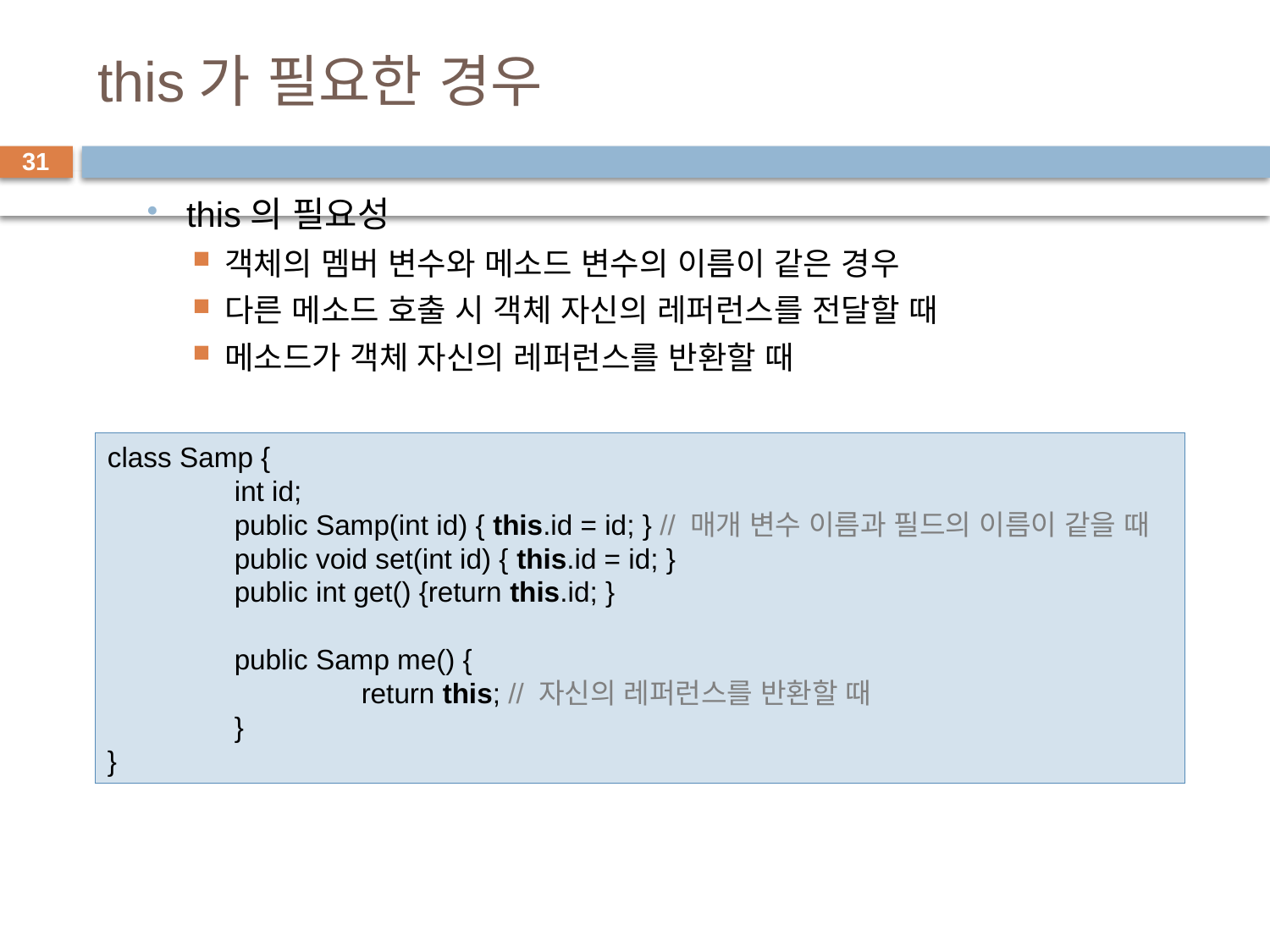

# this가 필요한 경우
31
this의 필요성
객체의 멤버 변수와 메소드 변수의 이름이 같은 경우
다른 메소드 호출 시 객체 자신의 레퍼런스를 전달할 때
메소드가 객체 자신의 레퍼런스를 반환할 때

class Samp {
	int id;
	public Samp(int id) { this.id = id; } // 매개 변수 이름과 필드의 이름이 같을 때
 	public void set(int id) { this.id = id; }
	public int get() {return this.id; }

	public Samp me() {
		return this; // 자신의 레퍼런스를 반환할 때
	}
}